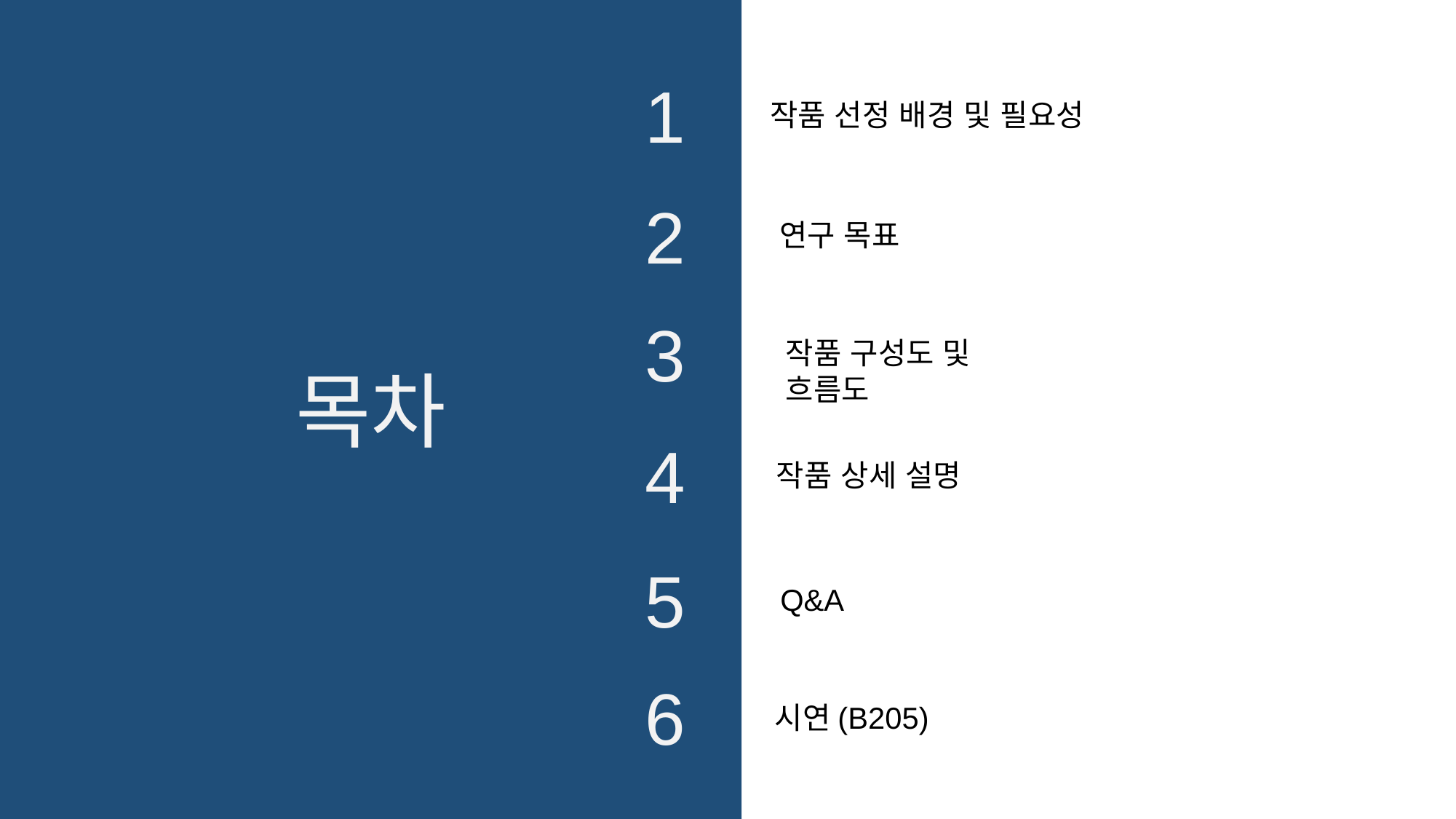

1
작품 선정 배경 및 필요성
2
연구 목표
3
작품 구성도 및 흐름도
목차
4
작품 상세 설명
5
Q&A
6
시연(B205)